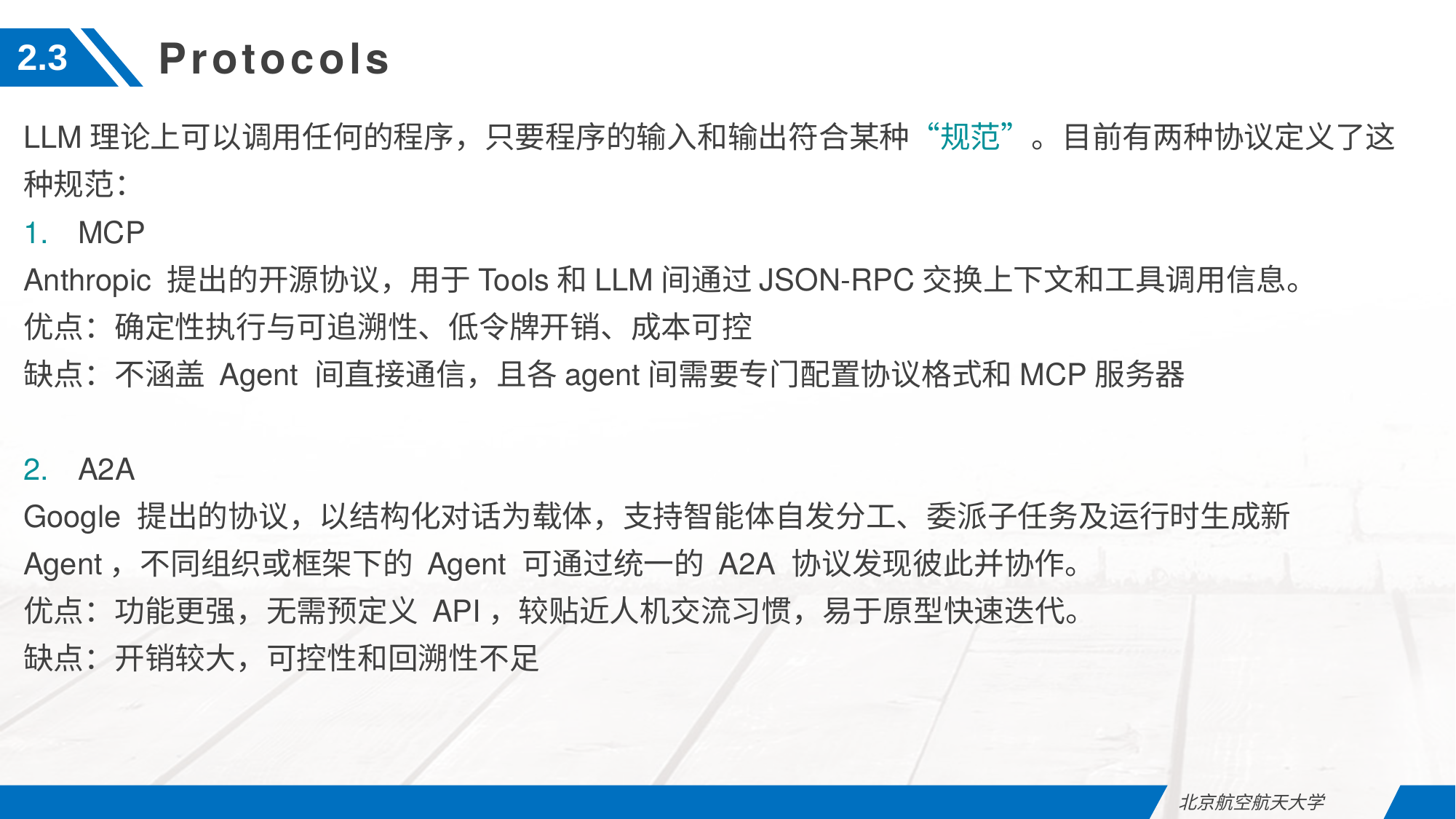

Protocols

2.3
LLM理论上可以调用任何的程序，只要程序的输入和输出符合某种“规范”。目前有两种协议定义了这种规范：
MCP
Anthropic 提出的开源协议，用于Tools和LLM间通过JSON-RPC交换上下文和工具调用信息。
优点：确定性执行与可追溯性、低令牌开销、成本可控
缺点：不涵盖 Agent 间直接通信，且各agent间需要专门配置协议格式和MCP服务器

A2A
Google 提出的协议，以结构化对话为载体，支持智能体自发分工、委派子任务及运行时生成新 Agent，不同组织或框架下的 Agent 可通过统一的 A2A 协议发现彼此并协作。
优点：功能更强，无需预定义 API，较贴近人机交流习惯，易于原型快速迭代。
缺点：开销较大，可控性和回溯性不足

北京航空航天大学